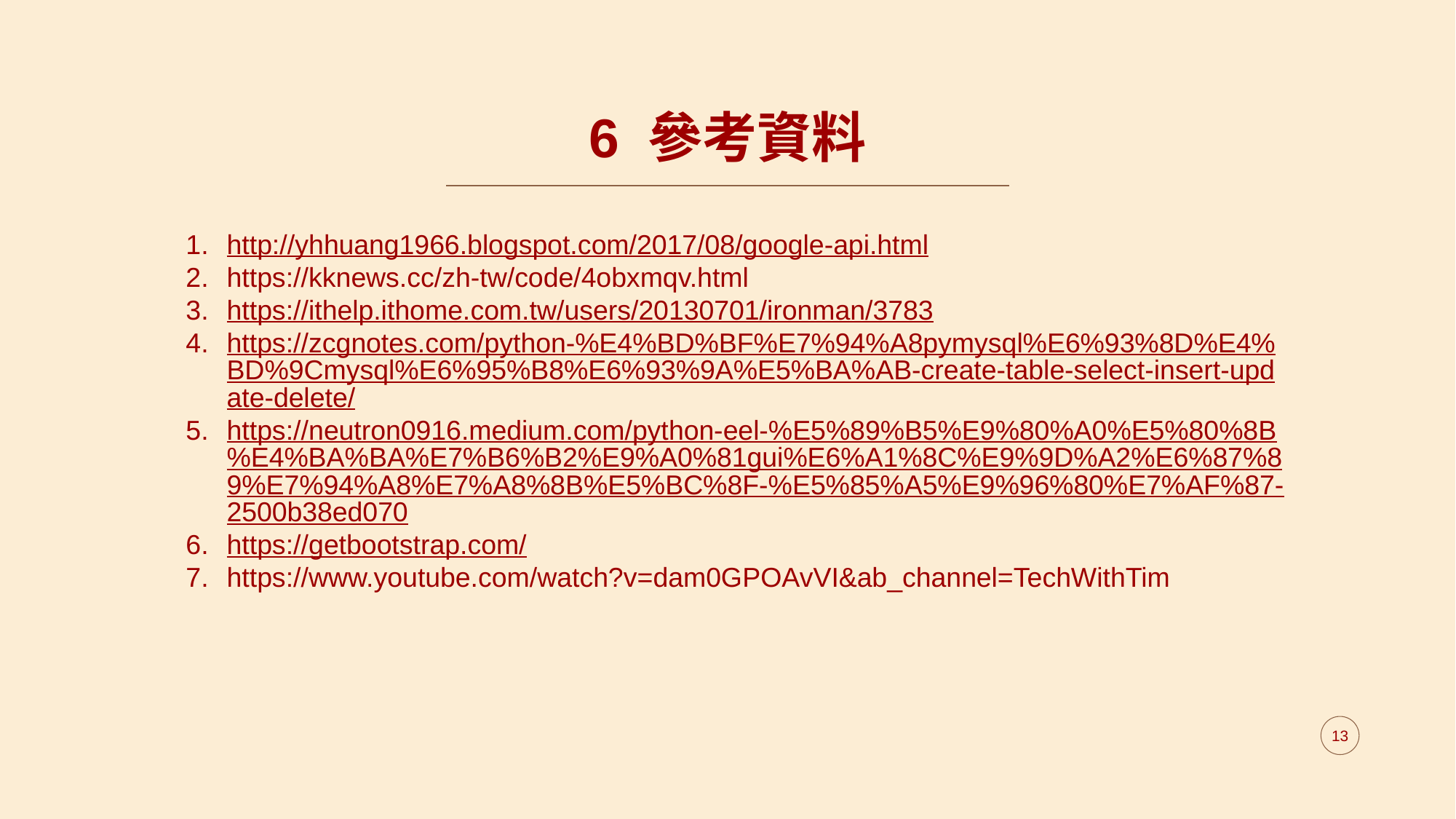

# 6 參考資料
http://yhhuang1966.blogspot.com/2017/08/google-api.html
https://kknews.cc/zh-tw/code/4obxmqv.html
https://ithelp.ithome.com.tw/users/20130701/ironman/3783
https://zcgnotes.com/python-%E4%BD%BF%E7%94%A8pymysql%E6%93%8D%E4%BD%9Cmysql%E6%95%B8%E6%93%9A%E5%BA%AB-create-table-select-insert-update-delete/
https://neutron0916.medium.com/python-eel-%E5%89%B5%E9%80%A0%E5%80%8B%E4%BA%BA%E7%B6%B2%E9%A0%81gui%E6%A1%8C%E9%9D%A2%E6%87%89%E7%94%A8%E7%A8%8B%E5%BC%8F-%E5%85%A5%E9%96%80%E7%AF%87-2500b38ed070
https://getbootstrap.com/
https://www.youtube.com/watch?v=dam0GPOAvVI&ab_channel=TechWithTim

13